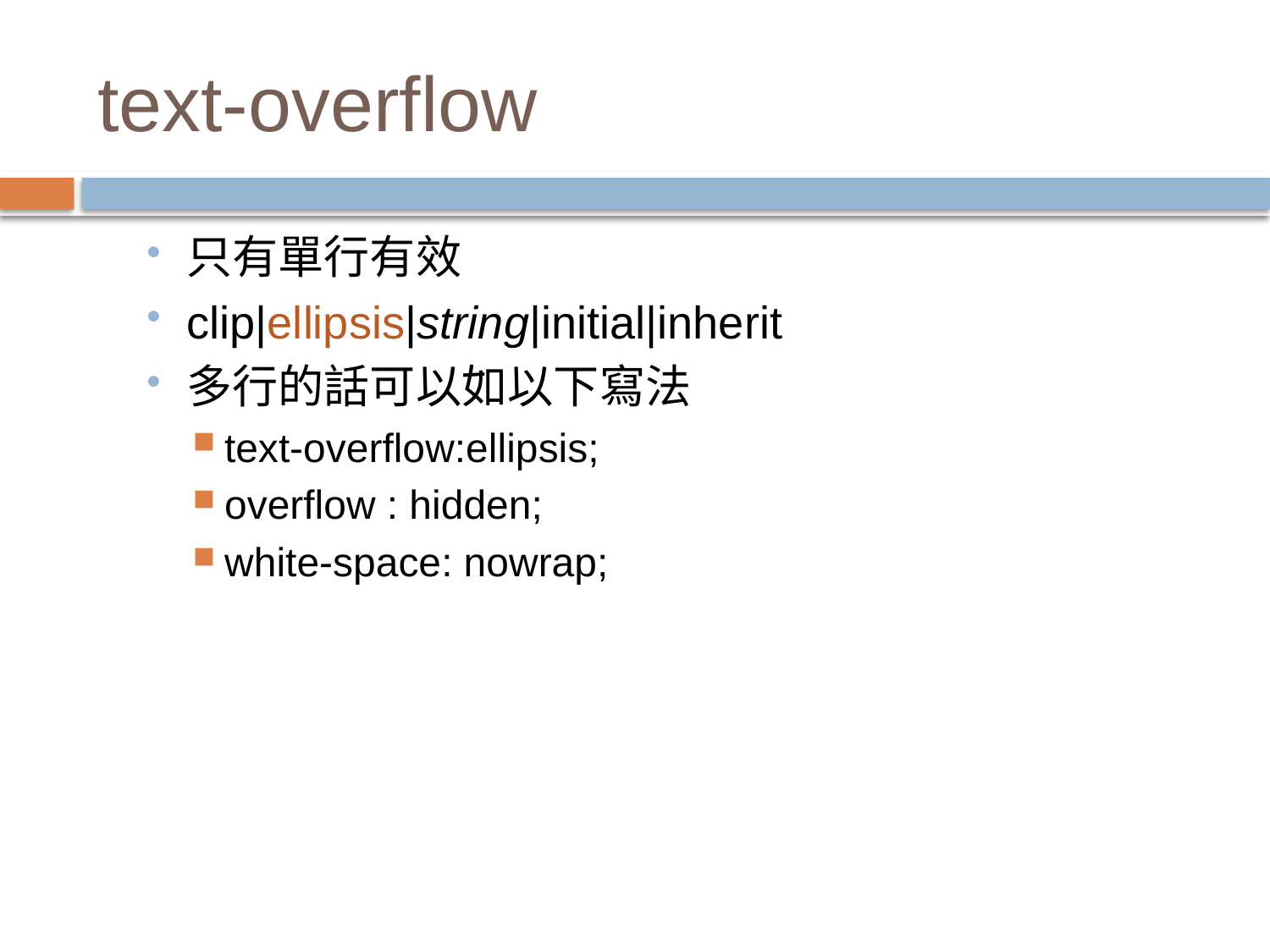

# text-overflow
只有單行有效
clip|ellipsis|string|initial|inherit
多行的話可以如以下寫法
text-overflow:ellipsis;
overflow : hidden;
white-space: nowrap;